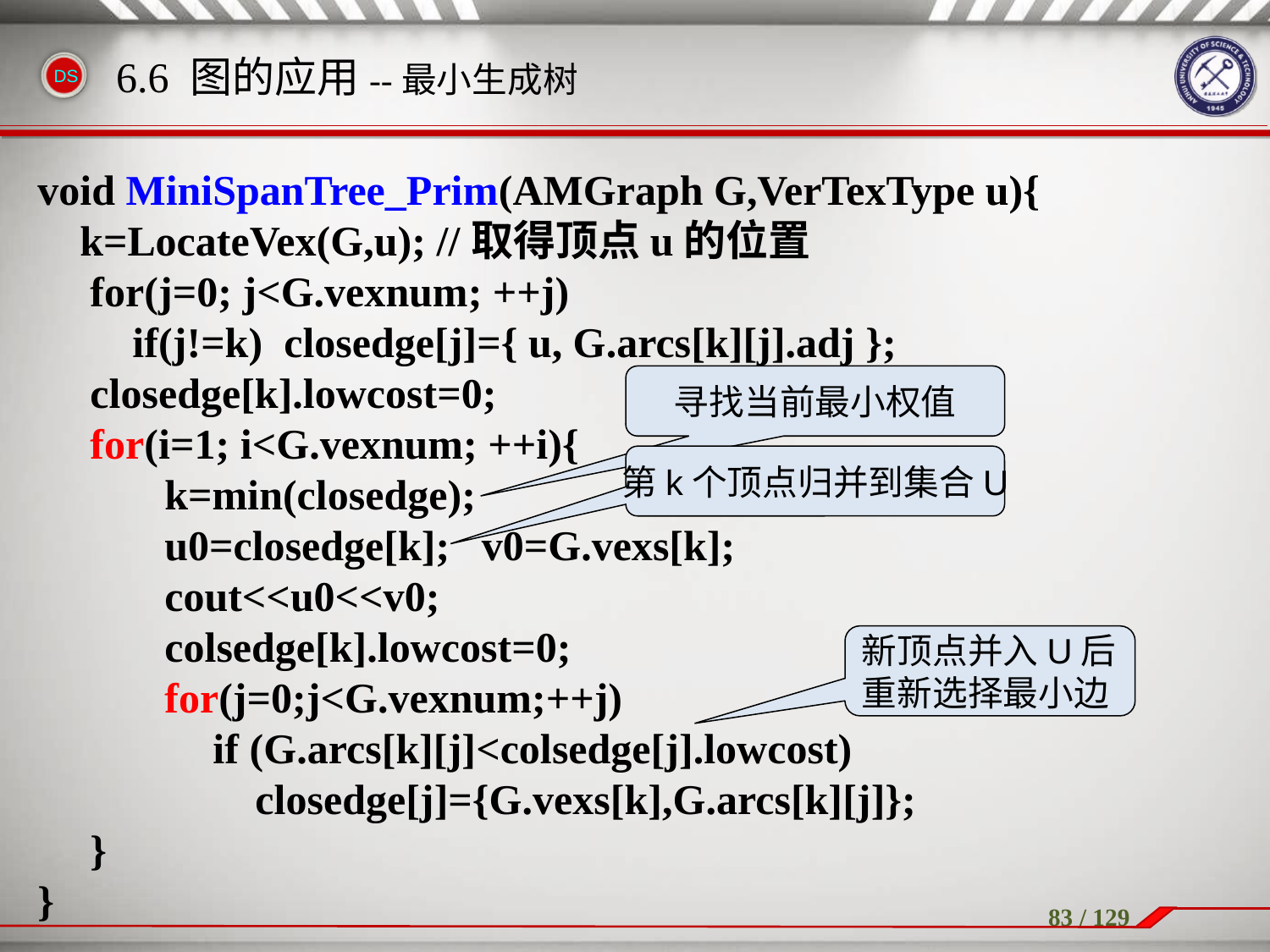

6.6 图的应用--最小生成树
void MiniSpanTree_Prim(AMGraph G,VerTexType u){
    k=LocateVex(G,u); //取得顶点u的位置
　for(j=0; j<G.vexnum; ++j)
　　if(j!=k)  closedge[j]={ u, G.arcs[k][j].adj };
　closedge[k].lowcost=0;
　for(i=1; i<G.vexnum; ++i){
	k=min(closedge);
	u0=closedge[k];   v0=G.vexs[k];
cout<<u0<<v0;
colsedge[k].lowcost=0;
	for(j=0;j<G.vexnum;++j)
　　　    if (G.arcs[k][j]<colsedge[j].lowcost)
　    closedge[j]={G.vexs[k],G.arcs[k][j]};
　}
}

寻找当前最小权值
第k个顶点归并到集合U
新顶点并入U后
重新选择最小边